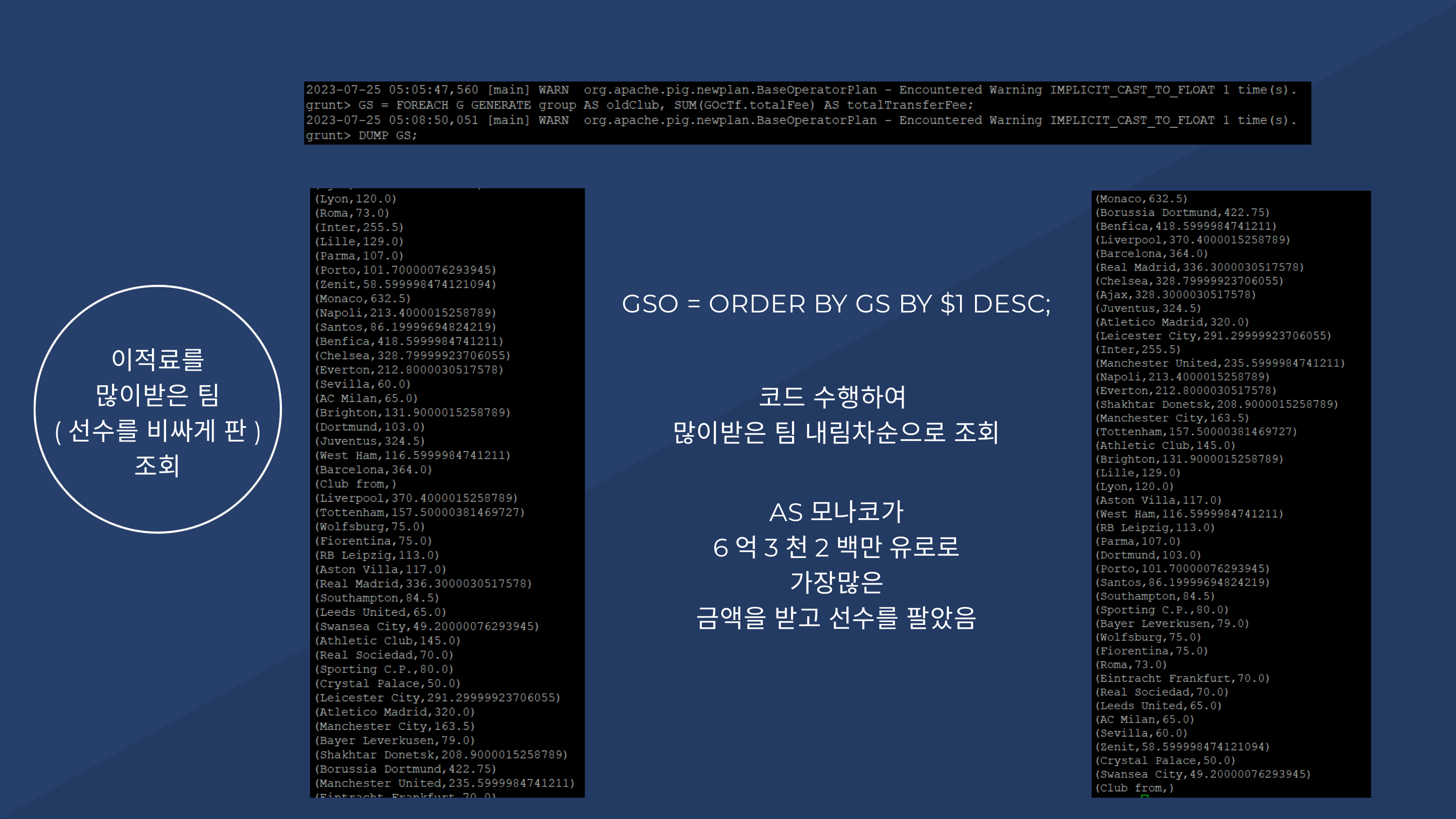

GSO = ORDER BY GS BY $1 DESC;

이적료를
많이받은 팀
(선수를 비싸게 판)
조회
코드 수행하여
많이받은 팀 내림차순으로 조회
AS모나코가
6억3천2백만 유로로 가장많은
금액을 받고 선수를 팔았음